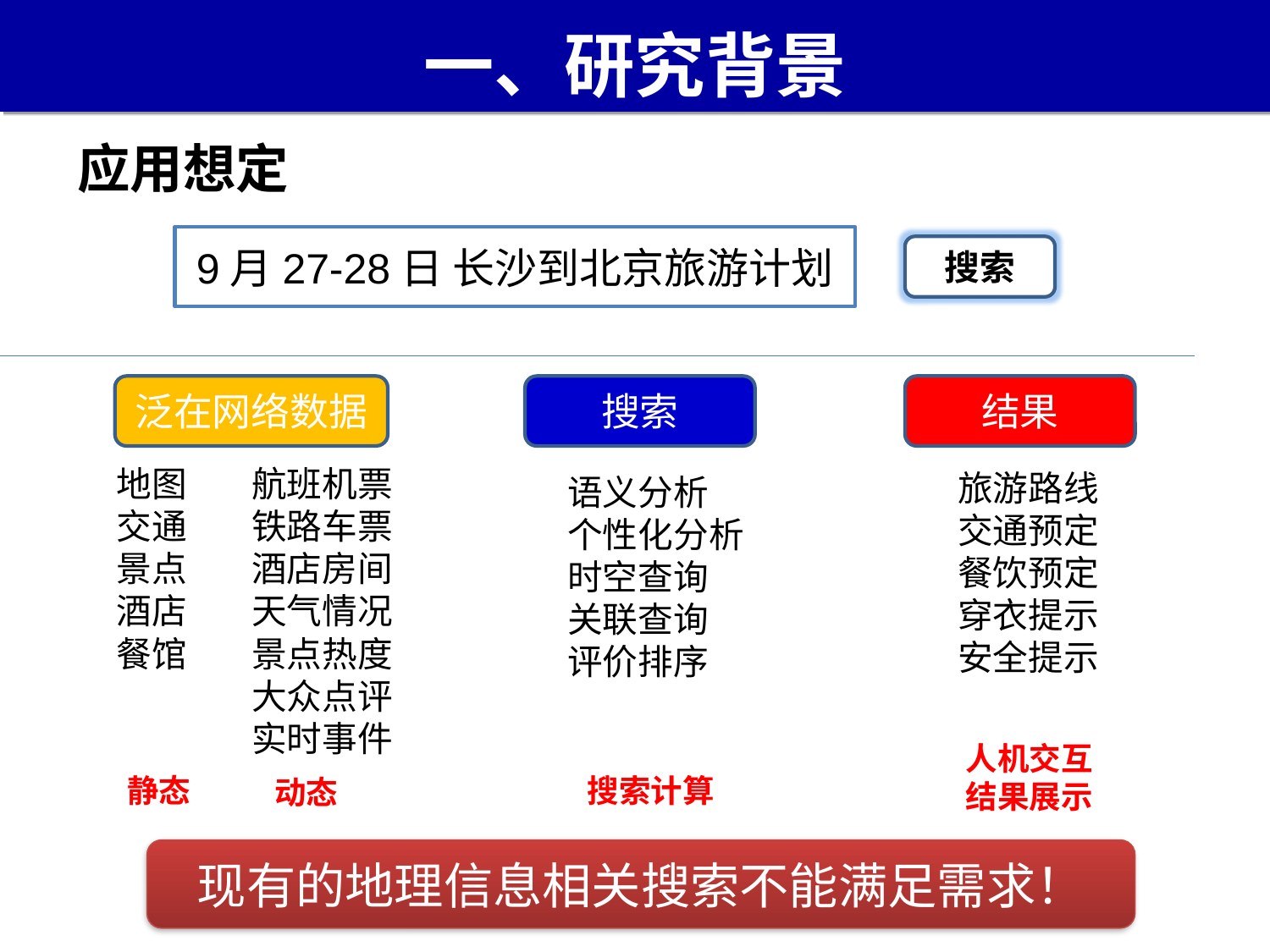

# 一、研究背景
应用想定
9月27-28日 长沙到北京旅游计划
搜索
泛在网络数据
地图
交通
景点
酒店
餐馆
航班机票
铁路车票
酒店房间
天气情况
景点热度
大众点评
实时事件
静态
动态
搜索
语义分析
个性化分析
时空查询
关联查询
评价排序
搜索计算
结果
旅游路线
交通预定
餐饮预定
穿衣提示
安全提示
人机交互
结果展示
现有的地理信息相关搜索不能满足需求！